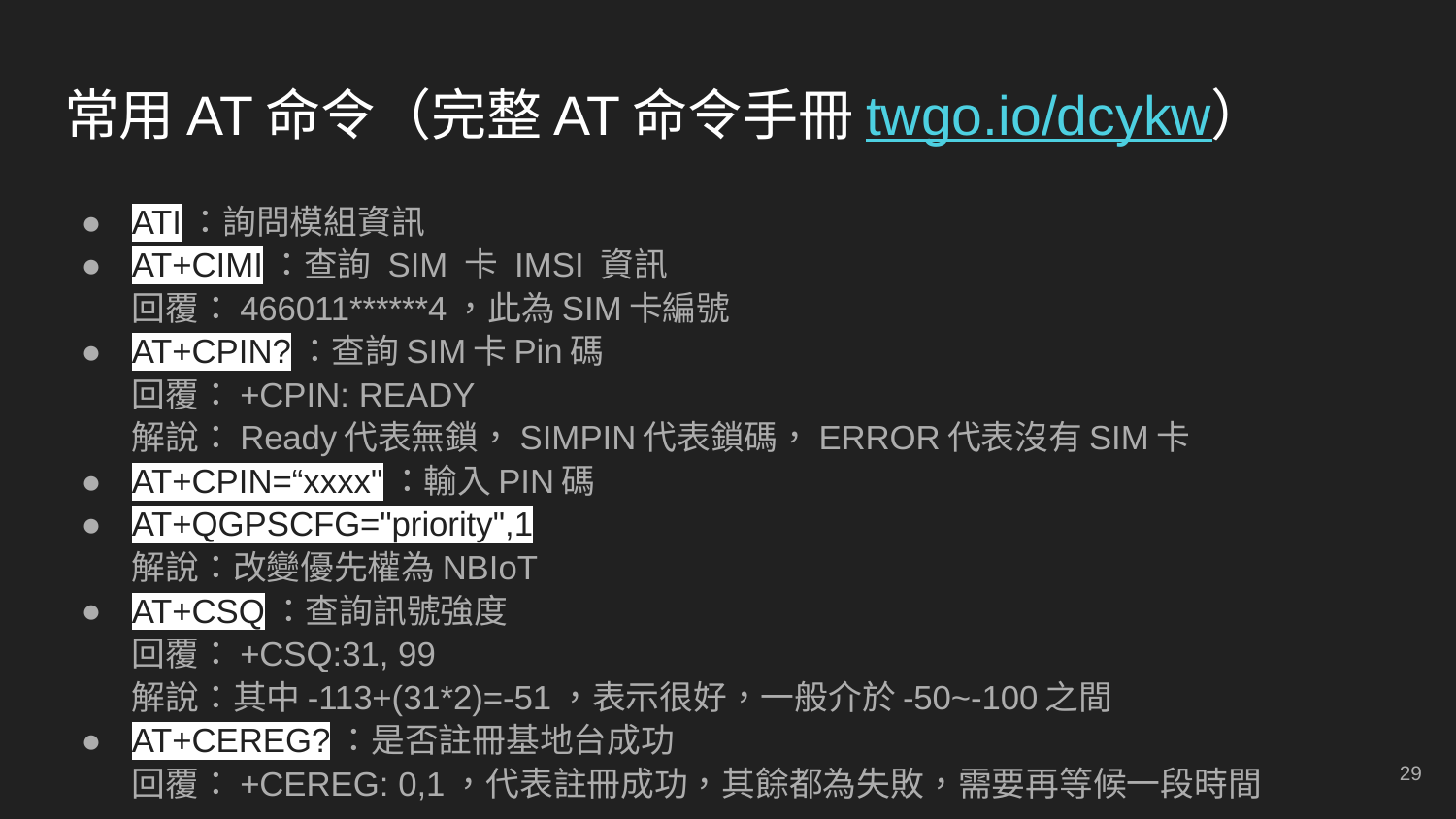

# 常用AT命令（完整AT命令手冊twgo.io/dcykw）

ATI：詢問模組資訊
AT+CIMI：查詢 SIM 卡 IMSI 資訊
回覆：466011******4，此為SIM卡編號
AT+CPIN?：查詢SIM卡Pin碼
回覆：+CPIN: READY
解說：Ready代表無鎖，SIMPIN代表鎖碼，ERROR代表沒有SIM卡
AT+CPIN=“xxxx"：輸入PIN碼
AT+QGPSCFG="priority",1
解說：改變優先權為NBIoT
AT+CSQ：查詢訊號強度
回覆：+CSQ:31, 99
解說：其中-113+(31*2)=-51，表示很好，一般介於-50~-100之間
AT+CEREG?：是否註冊基地台成功
回覆：+CEREG: 0,1，代表註冊成功，其餘都為失敗，需要再等候一段時間
29